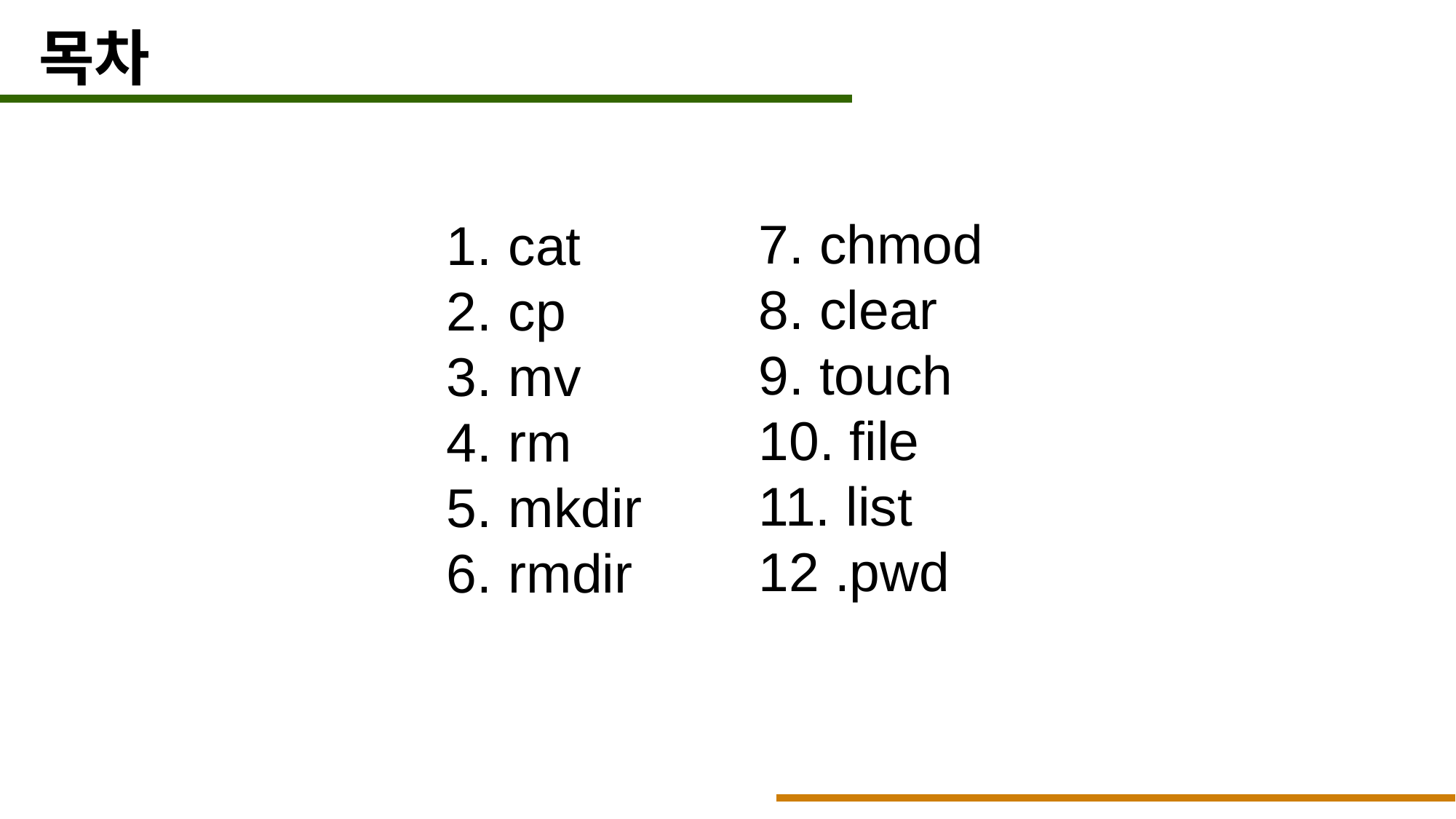

목차
7. chmod
8. clear
9. touch
10. file
11. list
12 .pwd
cat
cp
mv
rm
mkdir
rmdir